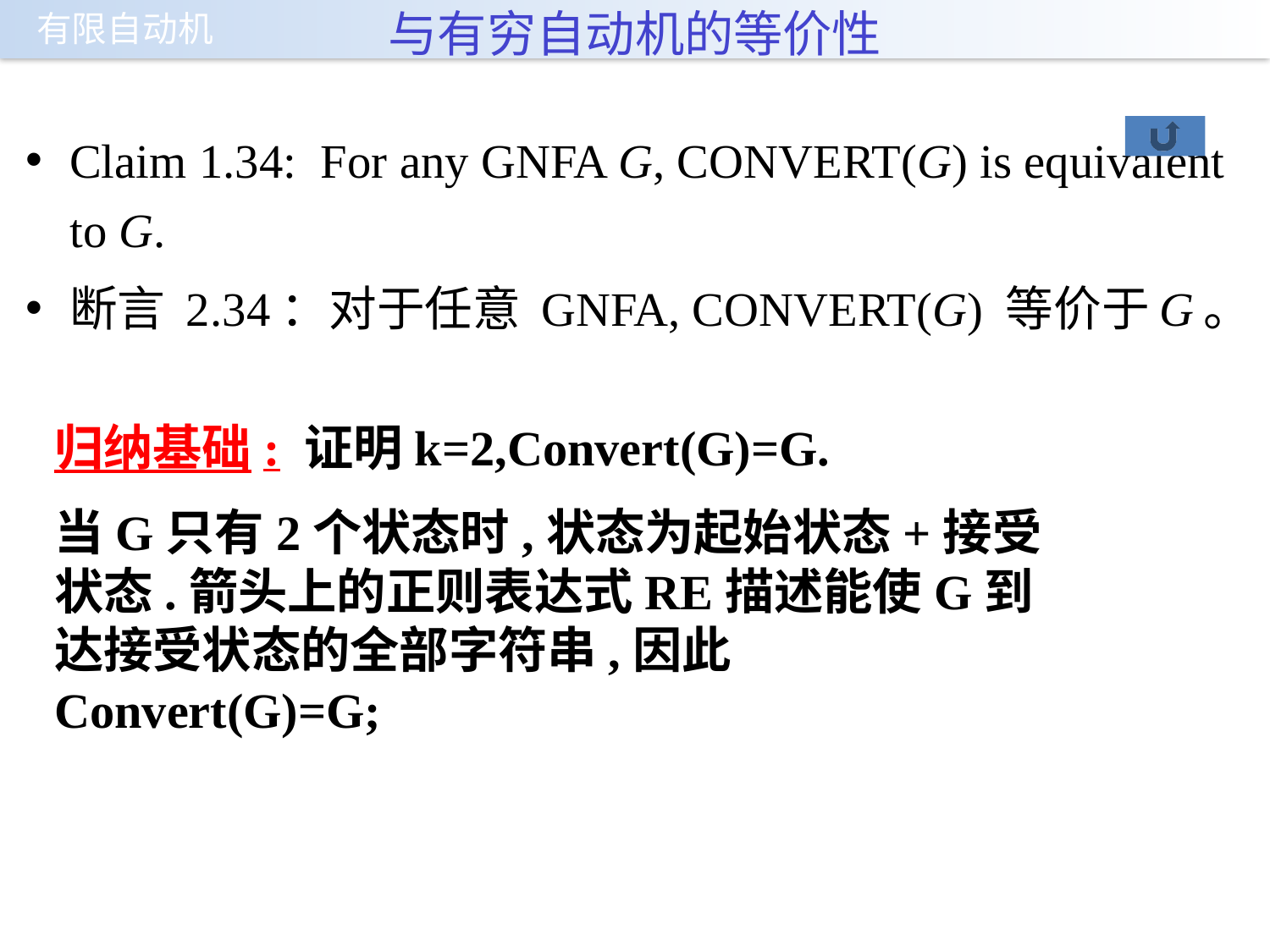

# 与有穷自动机的等价性
Claim 1.34:  For any GNFA G, CONVERT(G) is equivalent to G.
断言 2.34：对于任意 GNFA, CONVERT(G) 等价于G。

归纳基础: 证明k=2,Convert(G)=G.
当G只有2个状态时,状态为起始状态+接受状态.箭头上的正则表达式RE描述能使G到达接受状态的全部字符串,因此 Convert(G)=G;